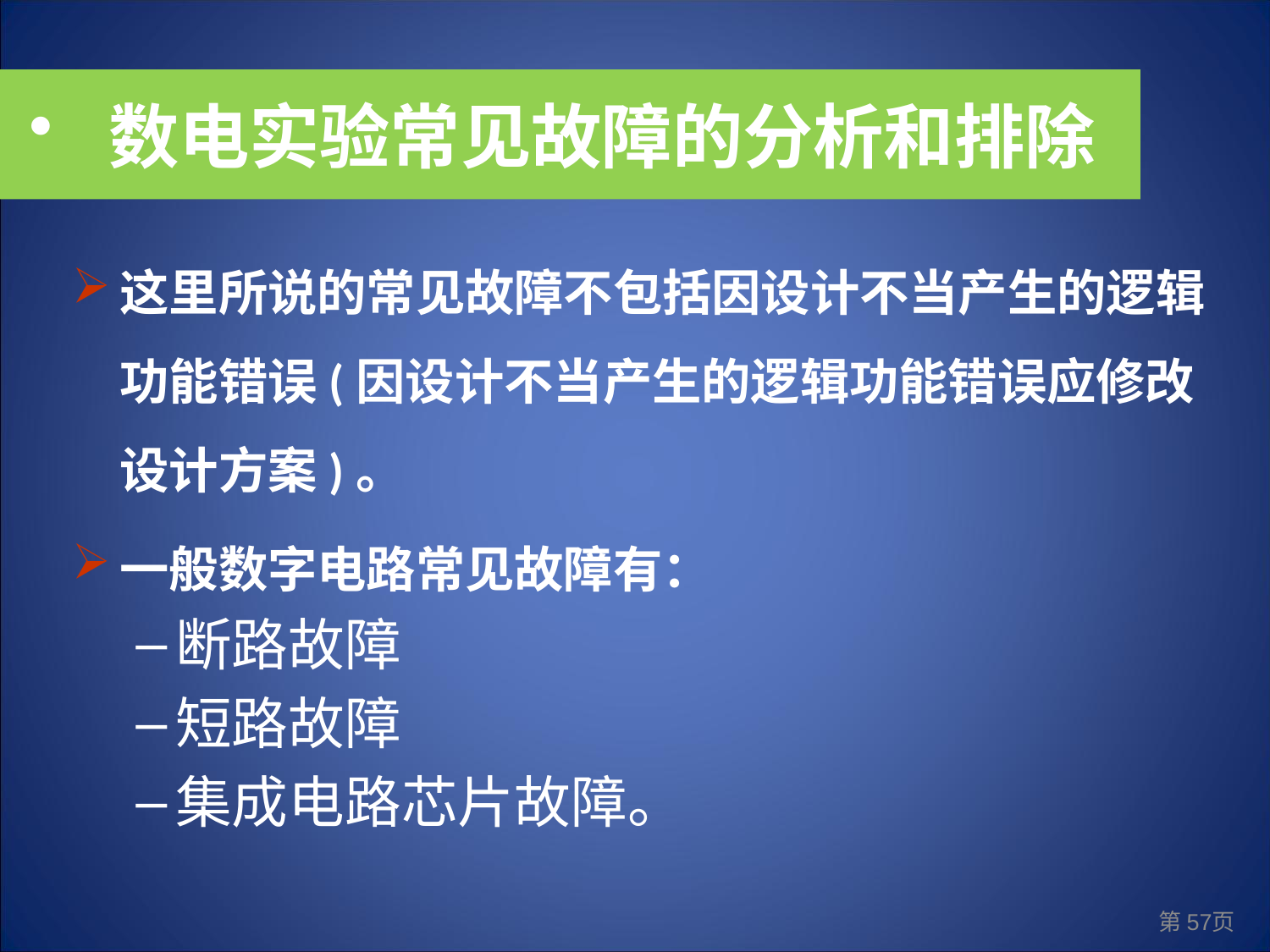

数电实验常见故障的分析和排除
这里所说的常见故障不包括因设计不当产生的逻辑功能错误(因设计不当产生的逻辑功能错误应修改设计方案)。
一般数字电路常见故障有：
断路故障
短路故障
集成电路芯片故障。